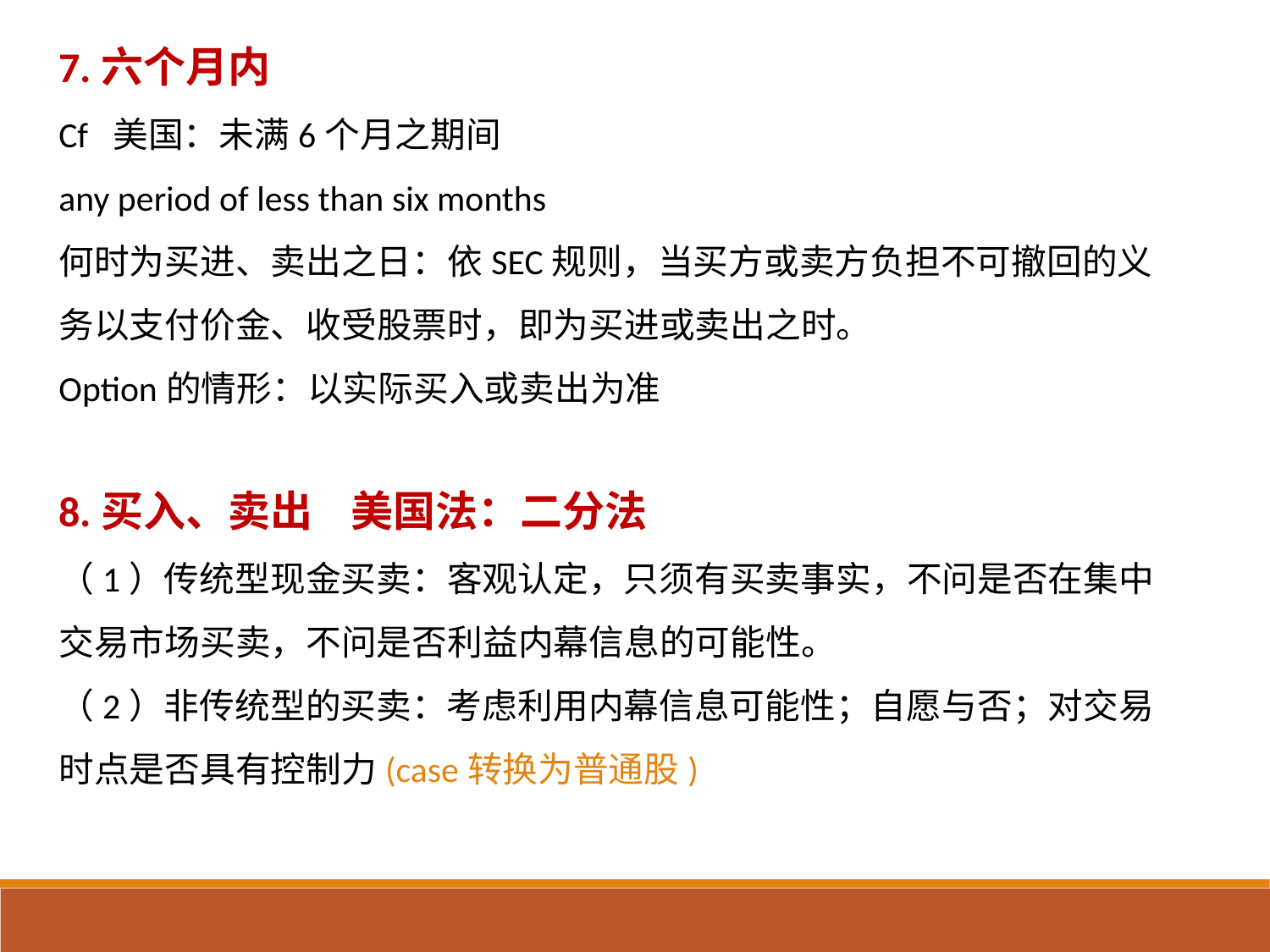

7.六个月内
Cf  美国：未满6个月之期间
any period of less than six months
何时为买进、卖出之日：依SEC规则，当买方或卖方负担不可撤回的义务以支付价金、收受股票时，即为买进或卖出之时。
Option的情形：以实际买入或卖出为准

8.买入、卖出    美国法：二分法
（1）传统型现金买卖：客观认定，只须有买卖事实，不问是否在集中交易市场买卖，不问是否利益内幕信息的可能性。
（2）非传统型的买卖：考虑利用内幕信息可能性；自愿与否；对交易时点是否具有控制力(case转换为普通股)